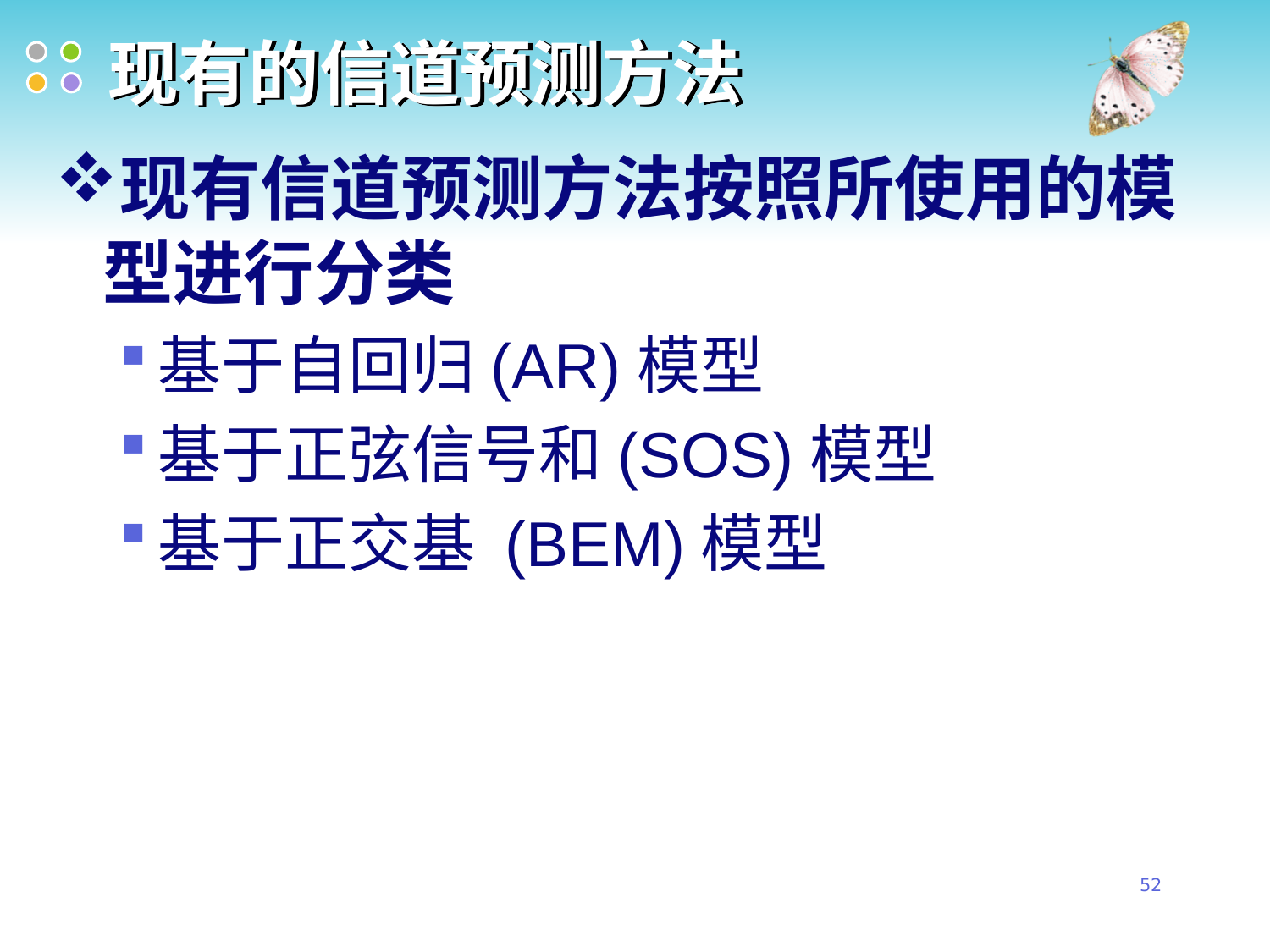

# 现有的信道预测方法
现有信道预测方法按照所使用的模型进行分类
基于自回归(AR)模型
基于正弦信号和(SOS)模型
基于正交基 (BEM)模型
52